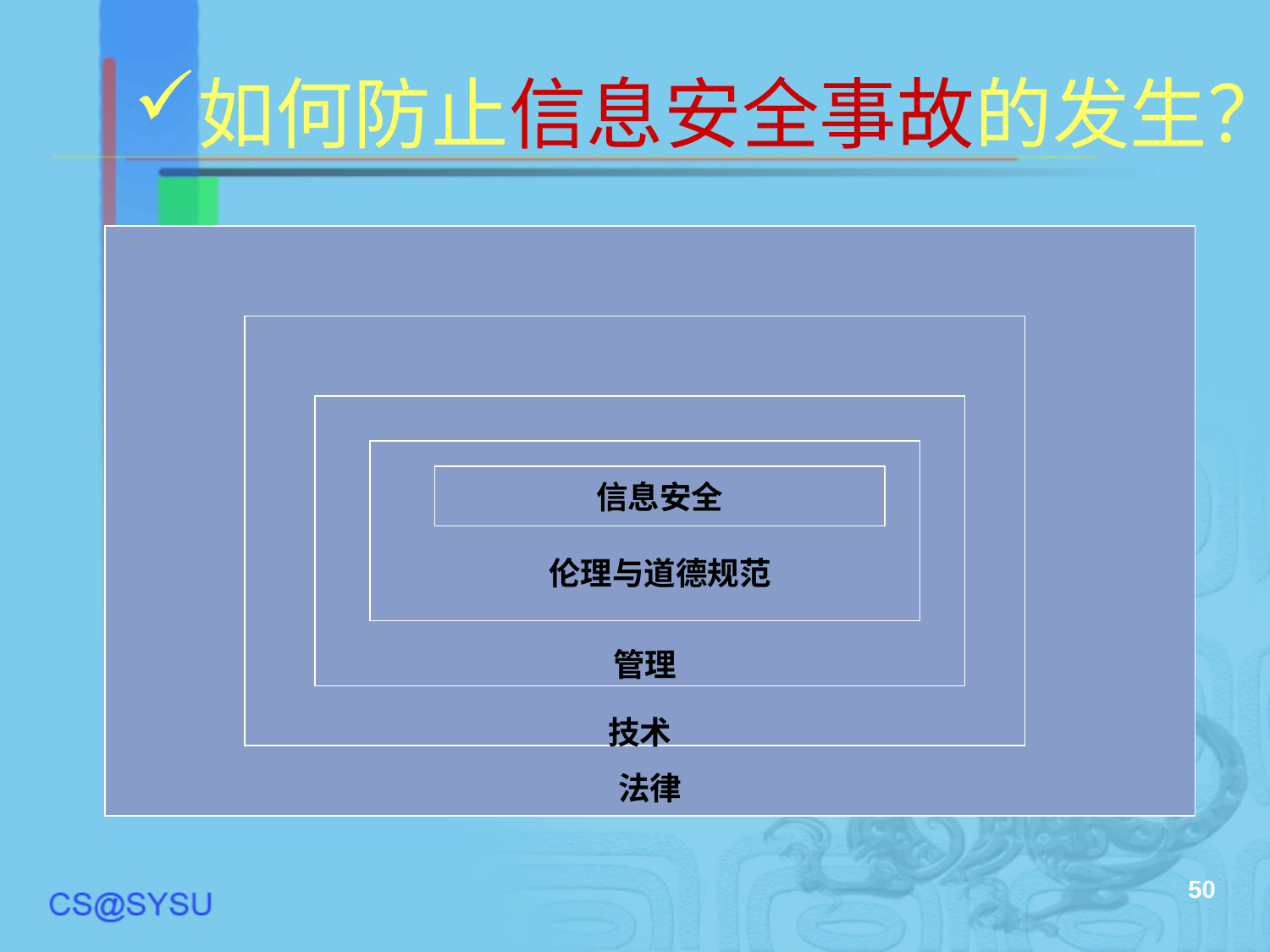

# 如何防止信息安全事故的发生？

法律

技术

管理

信息安全

伦理与道德规范

50
50